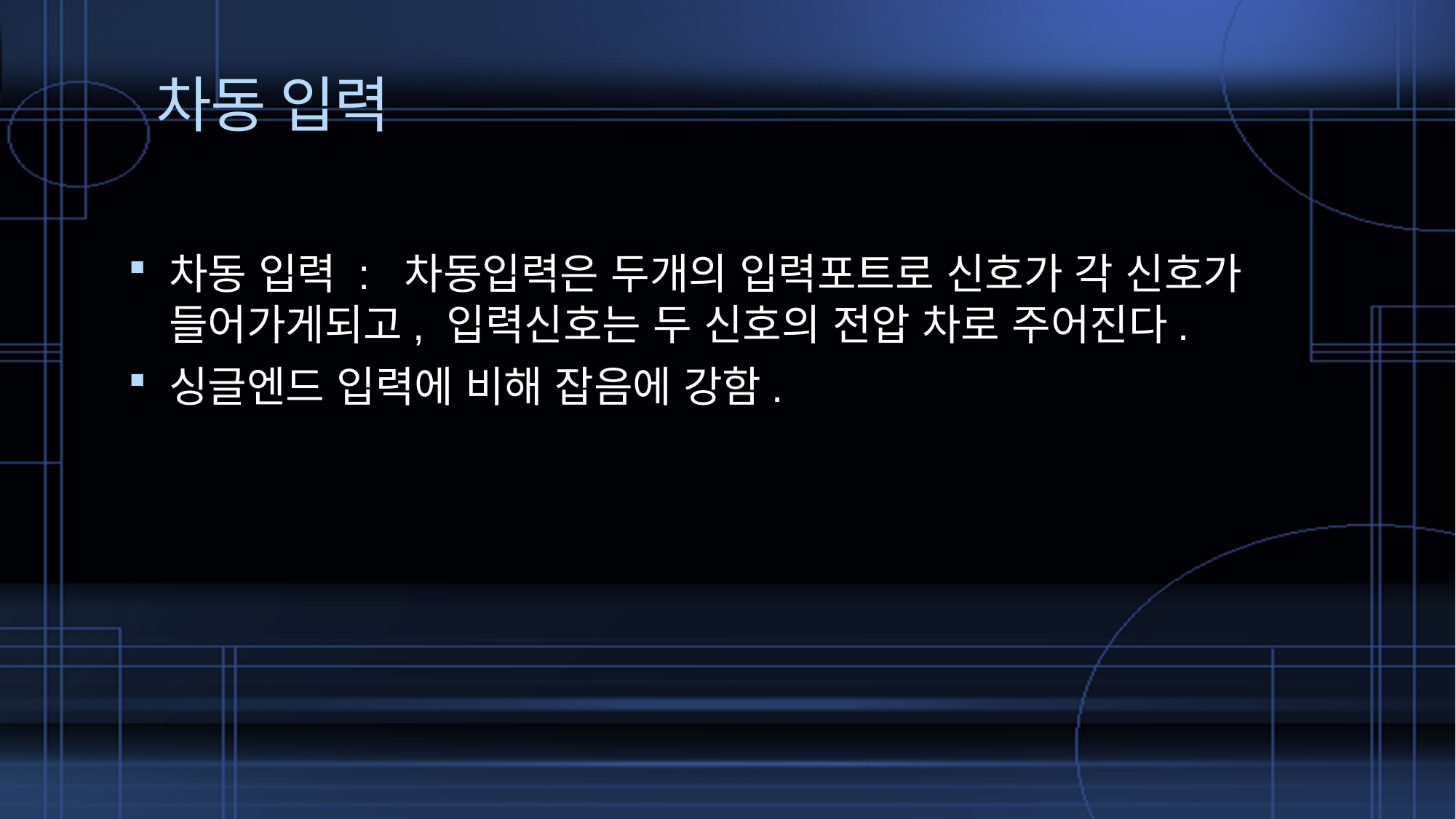

# 차동 입력
차동 입력 :  차동입력은 두개의 입력포트로 신호가 각 신호가 들어가게되고, 입력신호는 두 신호의 전압 차로 주어진다.
싱글엔드 입력에 비해 잡음에 강함.